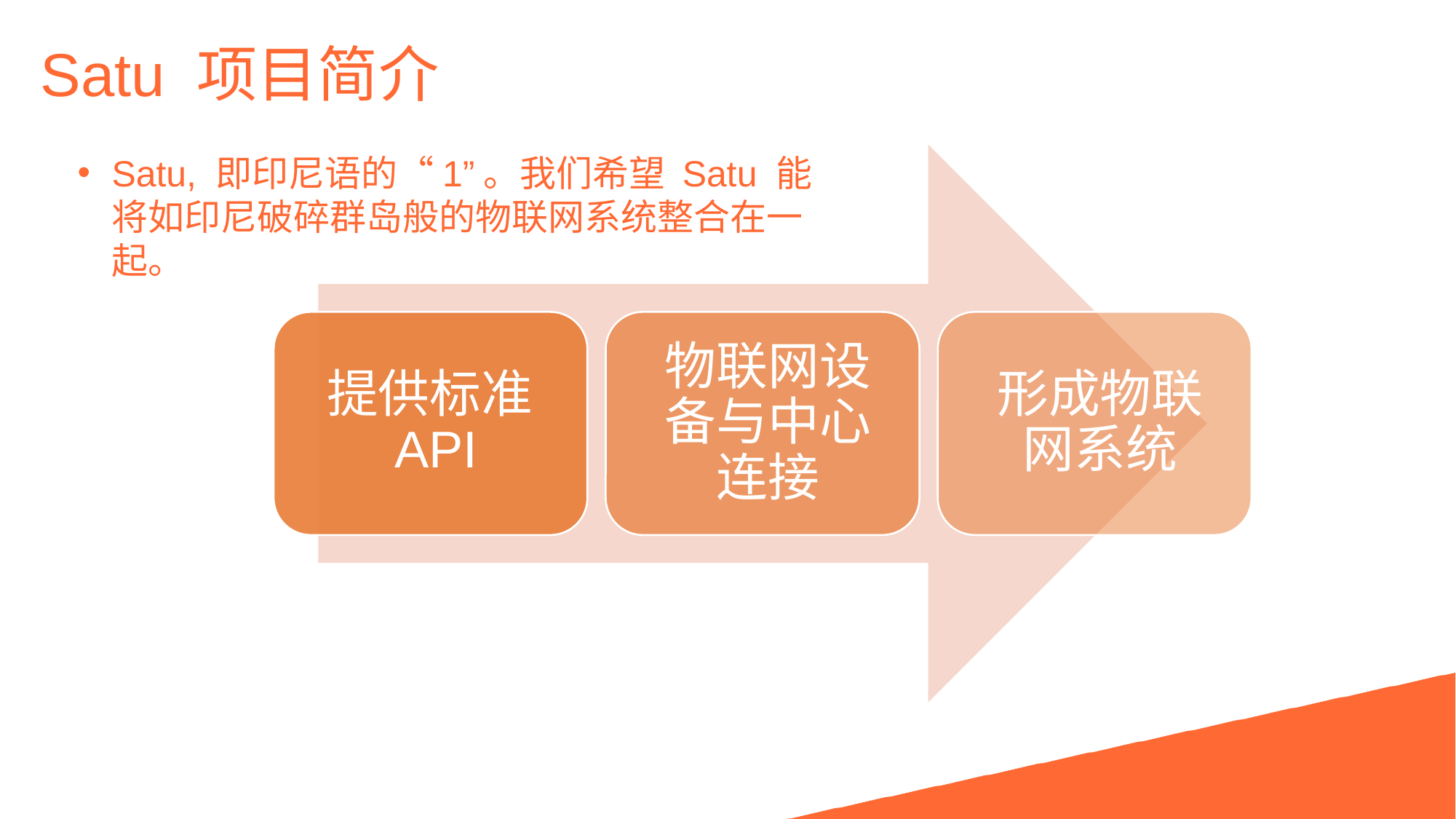

Satu 项目简介
Satu, 即印尼语的“1”。我们希望 Satu 能将如印尼破碎群岛般的物联网系统整合在一起。
提供标准API
物联网设备与中心连接
形成物联网系统